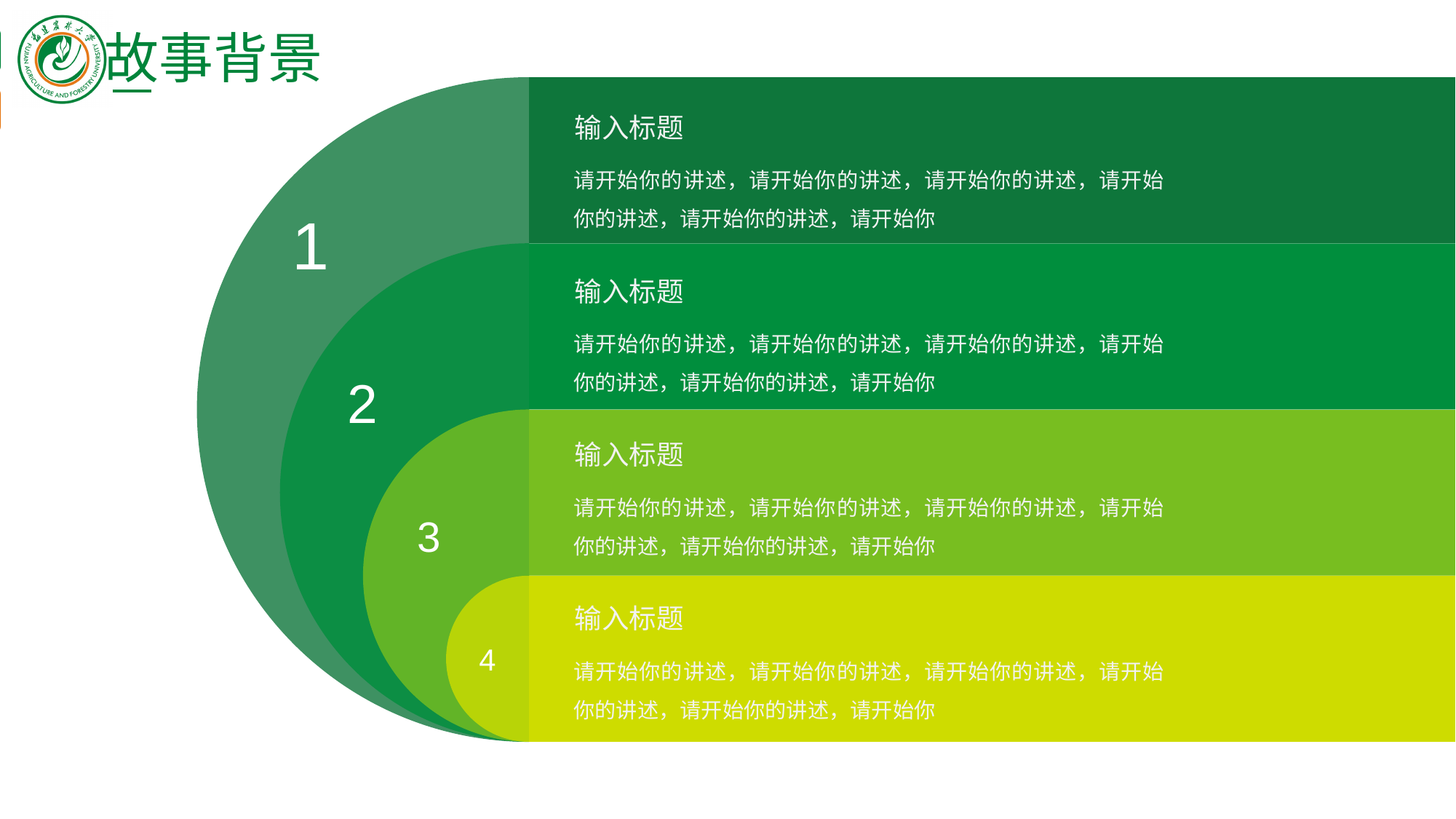

故事背景

输入标题
请开始你的讲述，请开始你的讲述，请开始你的讲述，请开始你的讲述，请开始你的讲述，请开始你
1
输入标题
请开始你的讲述，请开始你的讲述，请开始你的讲述，请开始你的讲述，请开始你的讲述，请开始你
2
输入标题
请开始你的讲述，请开始你的讲述，请开始你的讲述，请开始你的讲述，请开始你的讲述，请开始你
3
输入标题
4
请开始你的讲述，请开始你的讲述，请开始你的讲述，请开始你的讲述，请开始你的讲述，请开始你